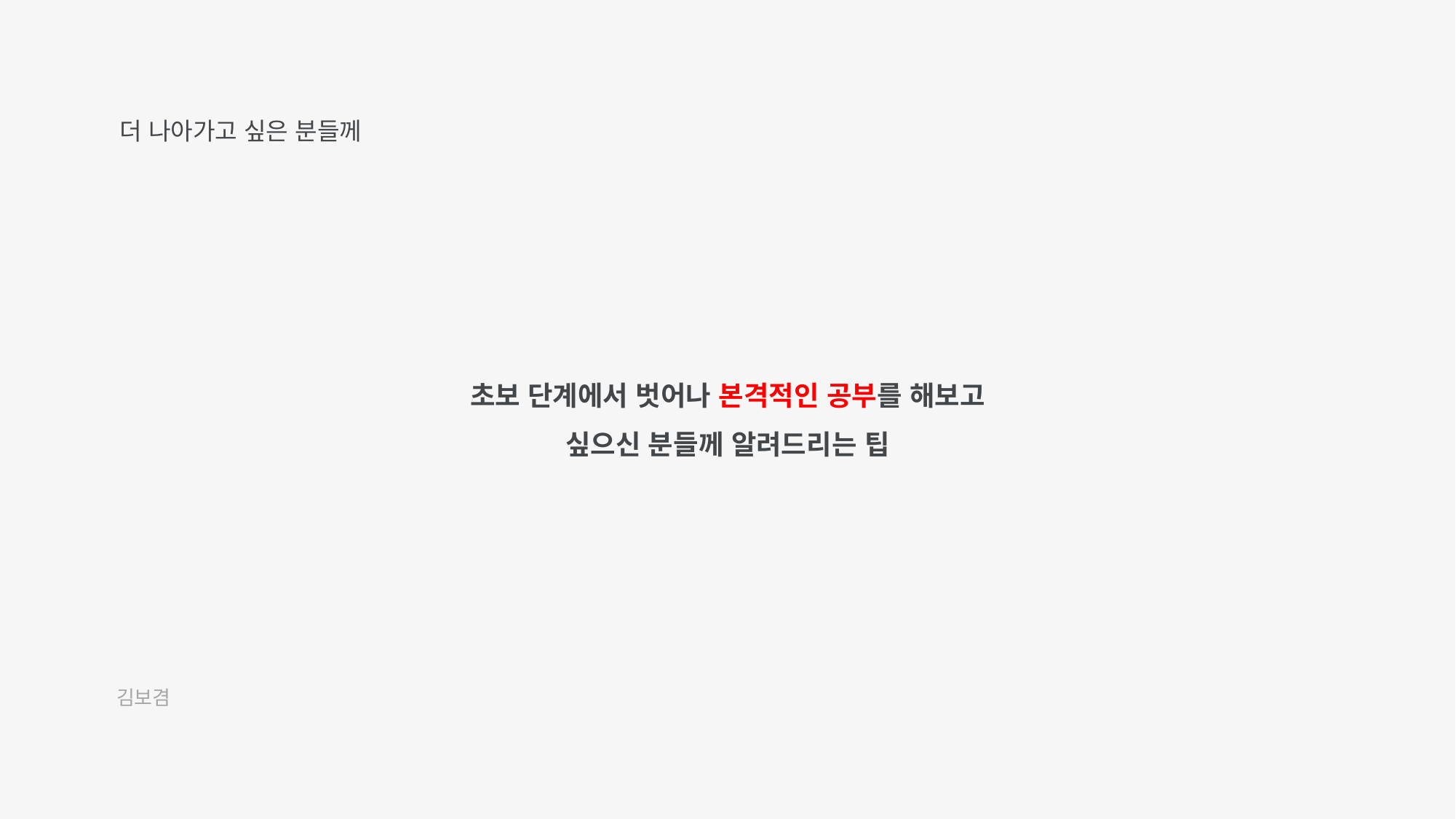

더 나아가고 싶은 분들께
초보 단계에서 벗어나 본격적인 공부를 해보고 싶으신 분들께 알려드리는 팁
김보겸